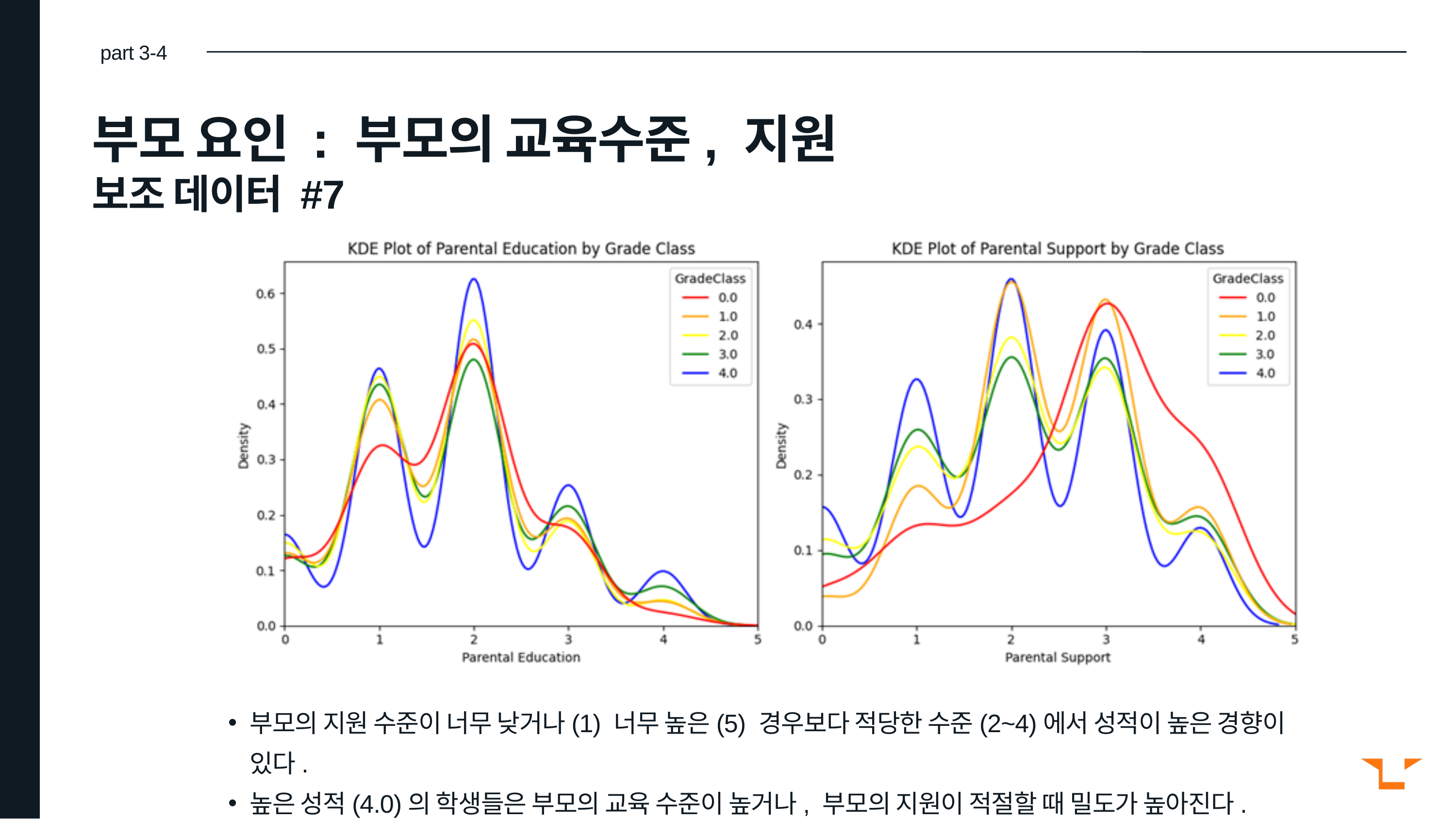

part 3-4

부모 요인 : 부모의 교육수준, 지원
보조 데이터 #7

부모의 지원 수준이 너무 낮거나(1) 너무 높은(5) 경우보다 적당한 수준(2~4)에서 성적이 높은 경향이 있다.
높은 성적(4.0)의 학생들은 부모의 교육 수준이 높거나, 부모의 지원이 적절할 때 밀도가 높아진다.